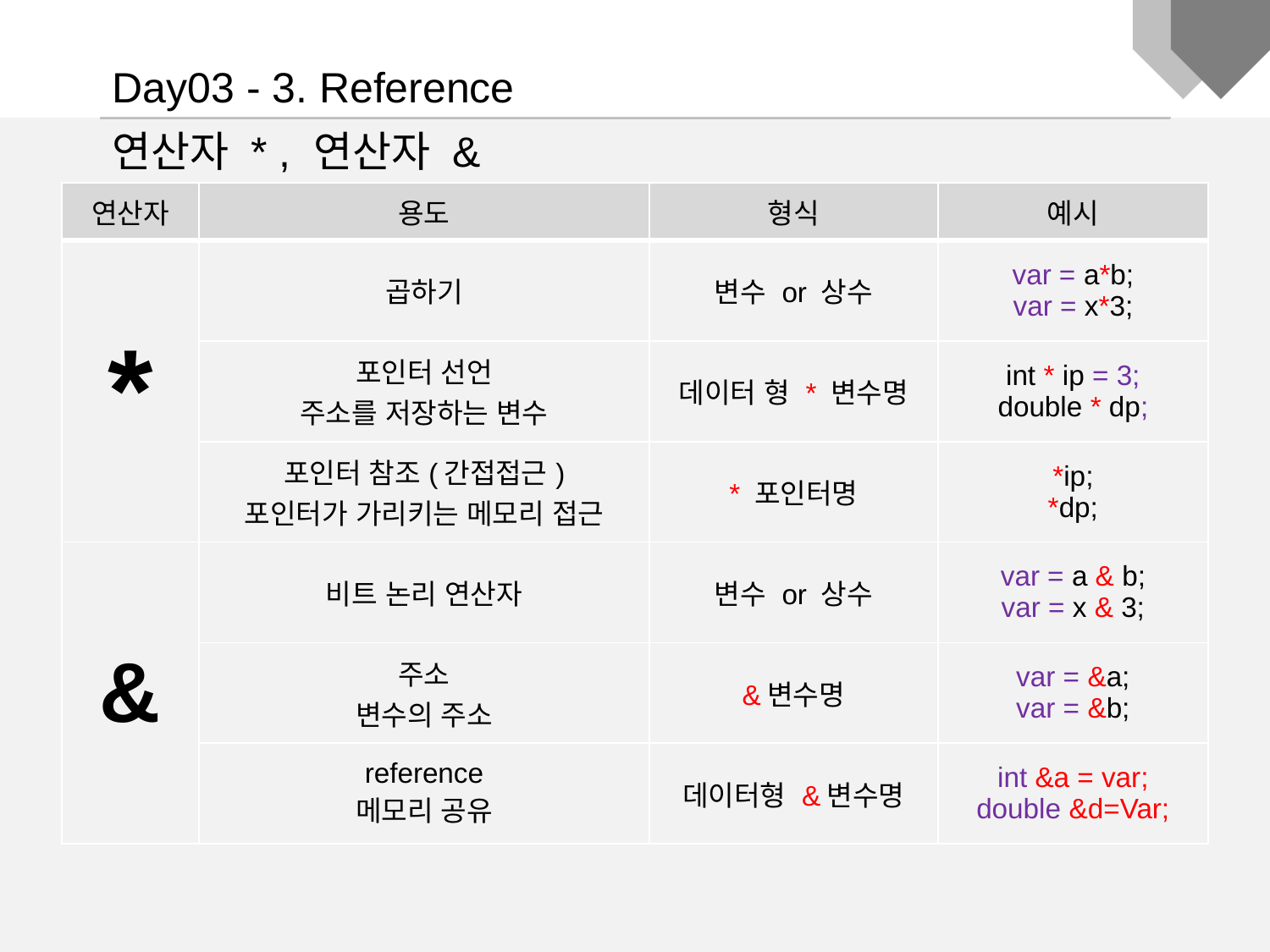

Day03 - 3. Reference
연산자 * , 연산자 &
| 연산자 | 용도 | 형식 | 예시 |
| --- | --- | --- | --- |
| \* | 곱하기 | 변수 or 상수 | var = a\*b; var = x\*3; |
|  | 포인터 선언 주소를 저장하는 변수 | 데이터 형 \* 변수명 | int \* ip = 3; double \* dp; |
|  | 포인터 참조(간접접근) 포인터가 가리키는 메모리 접근 | \* 포인터명 | \*ip; \*dp; |
| & | 비트 논리 연산자 | 변수 or 상수 | var = a & b; var = x & 3; |
|  | 주소 변수의 주소 | &변수명 | var = &a; var = &b; |
|  | reference 메모리 공유 | 데이터형 &변수명 | int &a = var; double &d=Var; |